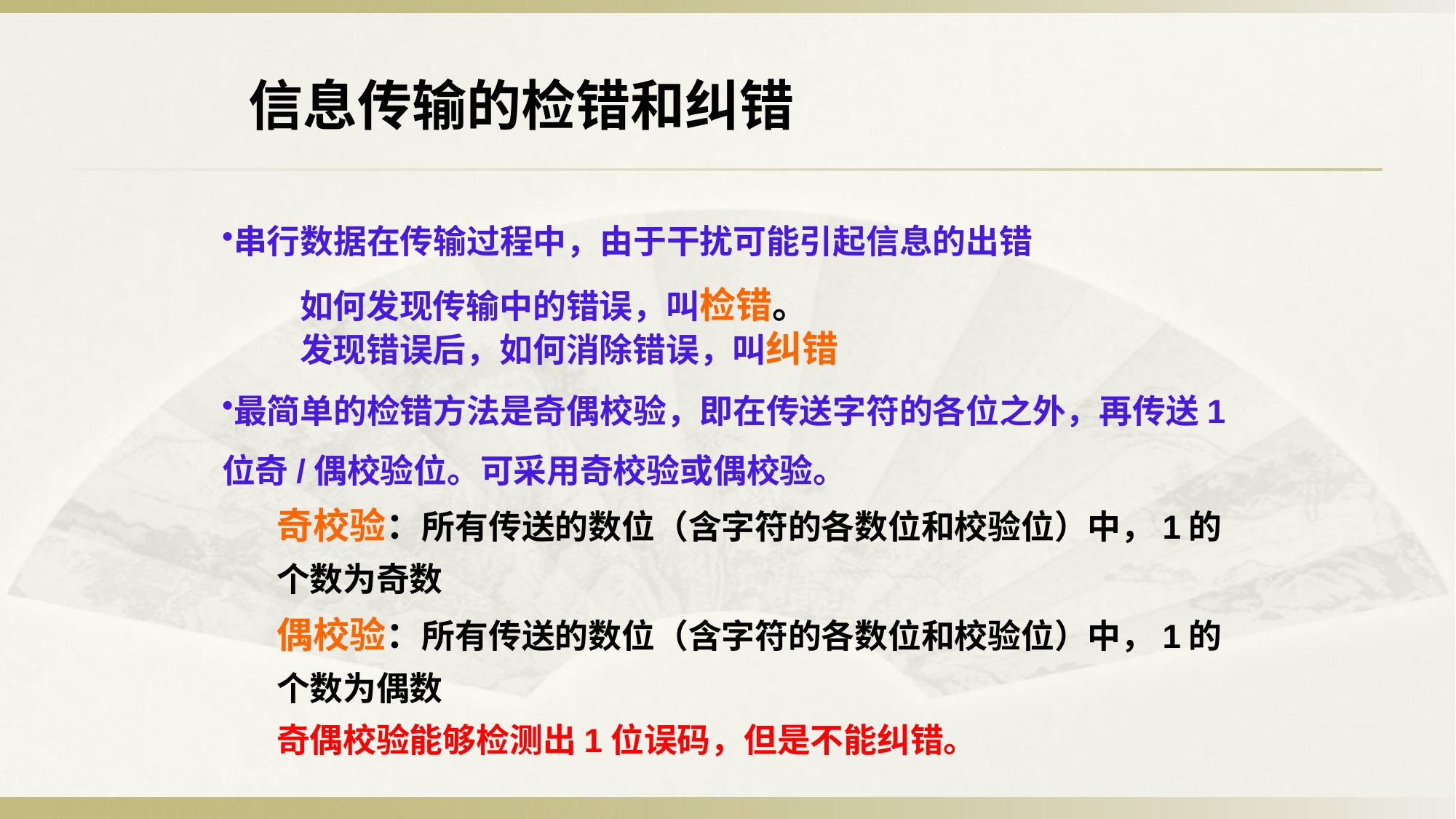

信息传输的检错和纠错
串行数据在传输过程中，由于干扰可能引起信息的出错
  如何发现传输中的错误，叫检错。
  发现错误后，如何消除错误，叫纠错
最简单的检错方法是奇偶校验，即在传送字符的各位之外，再传送1位奇/偶校验位。可采用奇校验或偶校验。
奇校验：所有传送的数位（含字符的各数位和校验位）中，1的个数为奇数
偶校验：所有传送的数位（含字符的各数位和校验位）中，1的个数为偶数
奇偶校验能够检测出1位误码，但是不能纠错。